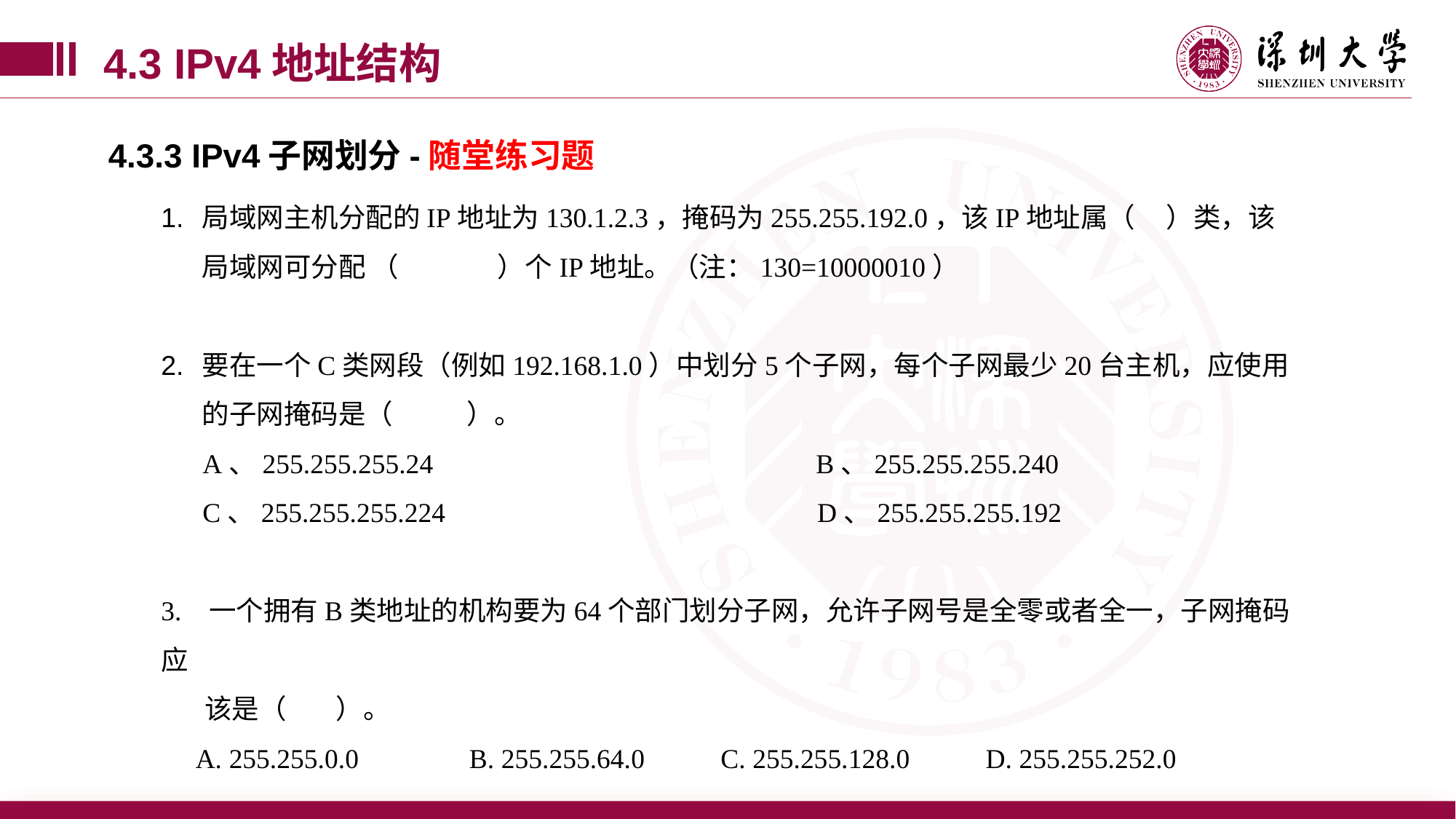

4.3 IPv4地址结构

4.3.3 IPv4子网划分-随堂练习题
局域网主机分配的IP地址为130.1.2.3，掩码为255.255.192.0，该IP地址属（     ）类，该局域网可分配 （                ）个IP地址。（注：130=10000010）

要在一个C类网段（例如192.168.1.0）中划分5个子网，每个子网最少20台主机，应使用的子网掩码是（            ）。
      A、255.255.255.24 				B、255.255.255.240
      C、255.255.255.224 			                D、255.255.255.192

3.   一个拥有B类地址的机构要为64个部门划分子网，允许子网号是全零或者全一，子网掩码应
      该是（        ）。
     A. 255.255.0.0                B. 255.255.64.0           C. 255.255.128.0           D. 255.255.252.0